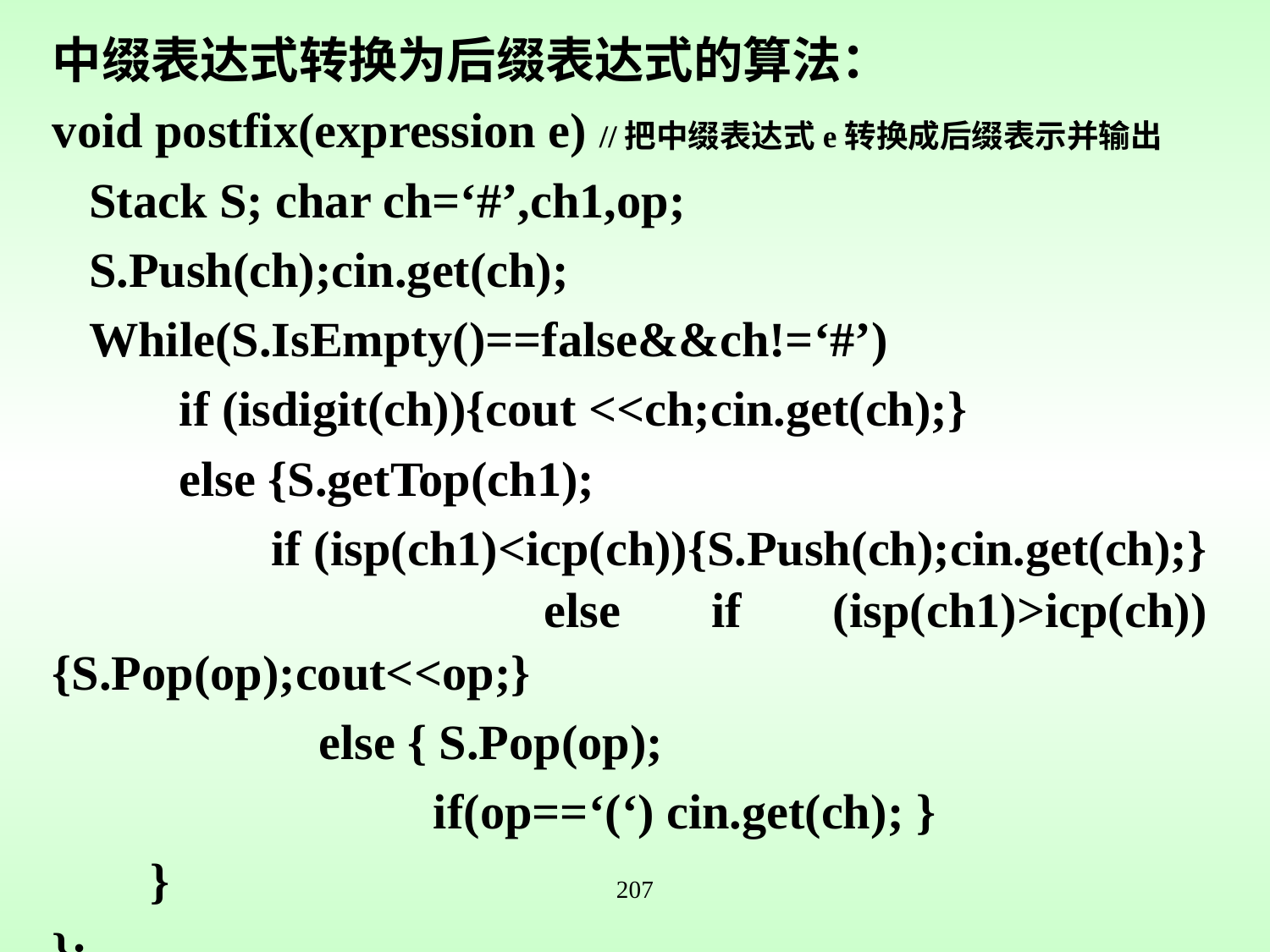

中缀表达式转换为后缀表达式的算法：
void postfix(expression e) //把中缀表达式e转换成后缀表示并输出
   Stack S; char ch=‘#’,ch1,op;
   S.Push(ch);cin.get(ch);
   While(S.IsEmpty()==false&&ch!=‘#’)
	if (isdigit(ch)){cout <<ch;cin.get(ch);}
	else {S.getTop(ch1);
	       if (isp(ch1)<icp(ch)){S.Push(ch);cin.get(ch);} 	    else if (isp(ch1)>icp(ch)) {S.Pop(op);cout<<op;}
		 else { S.Pop(op);
			if(op==‘(‘) cin.get(ch); }
        }
};
207